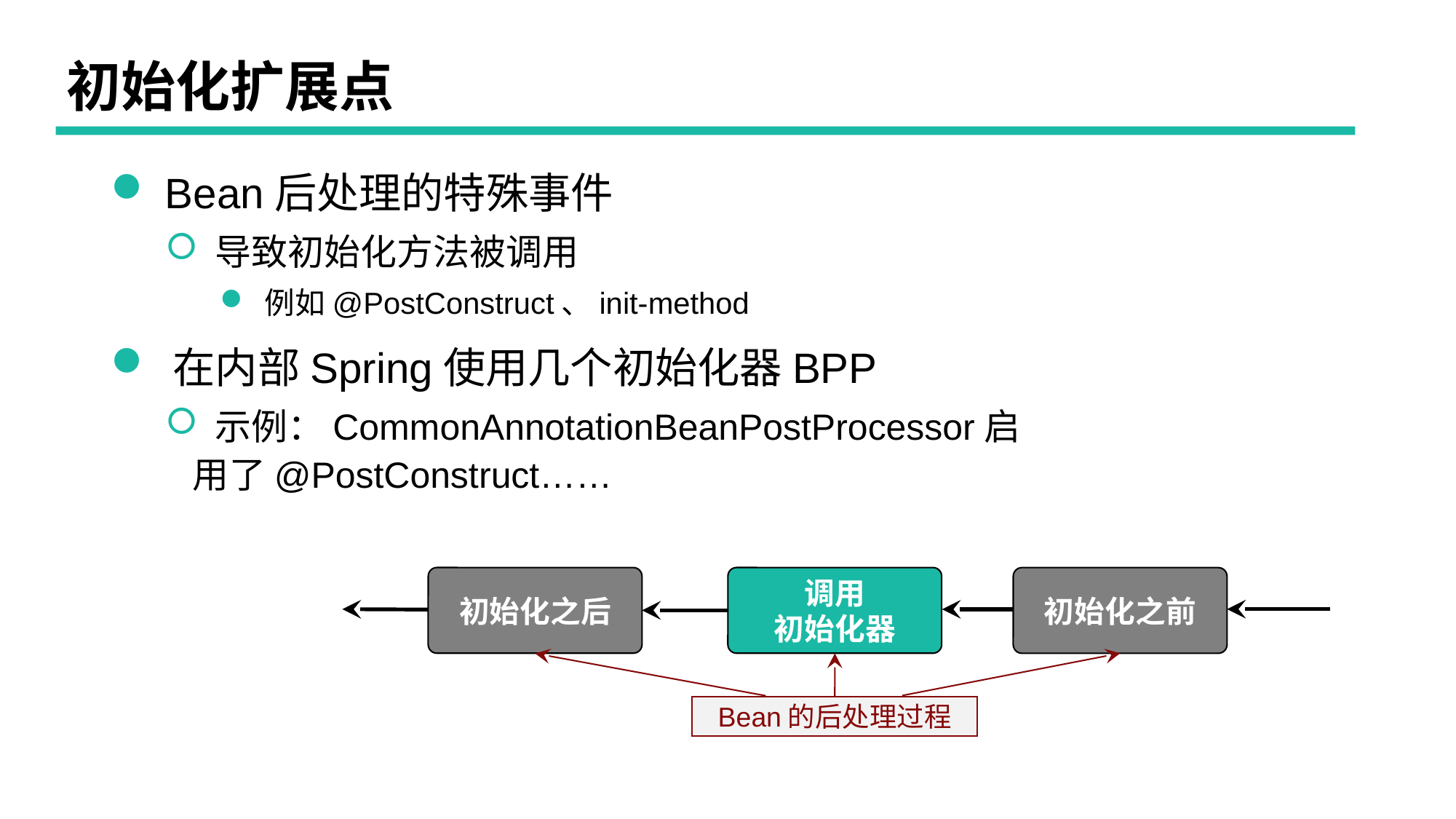

# 初始化扩展点
 Bean后处理的特殊事件
 导致初始化方法被调用
 例如@PostConstruct、init-method
 在内部Spring使用几个初始化器BPP
 示例：CommonAnnotationBeanPostProcessor启用了@PostConstruct……
初始化之后
调用
初始化器
初始化之前
Bean的后处理过程